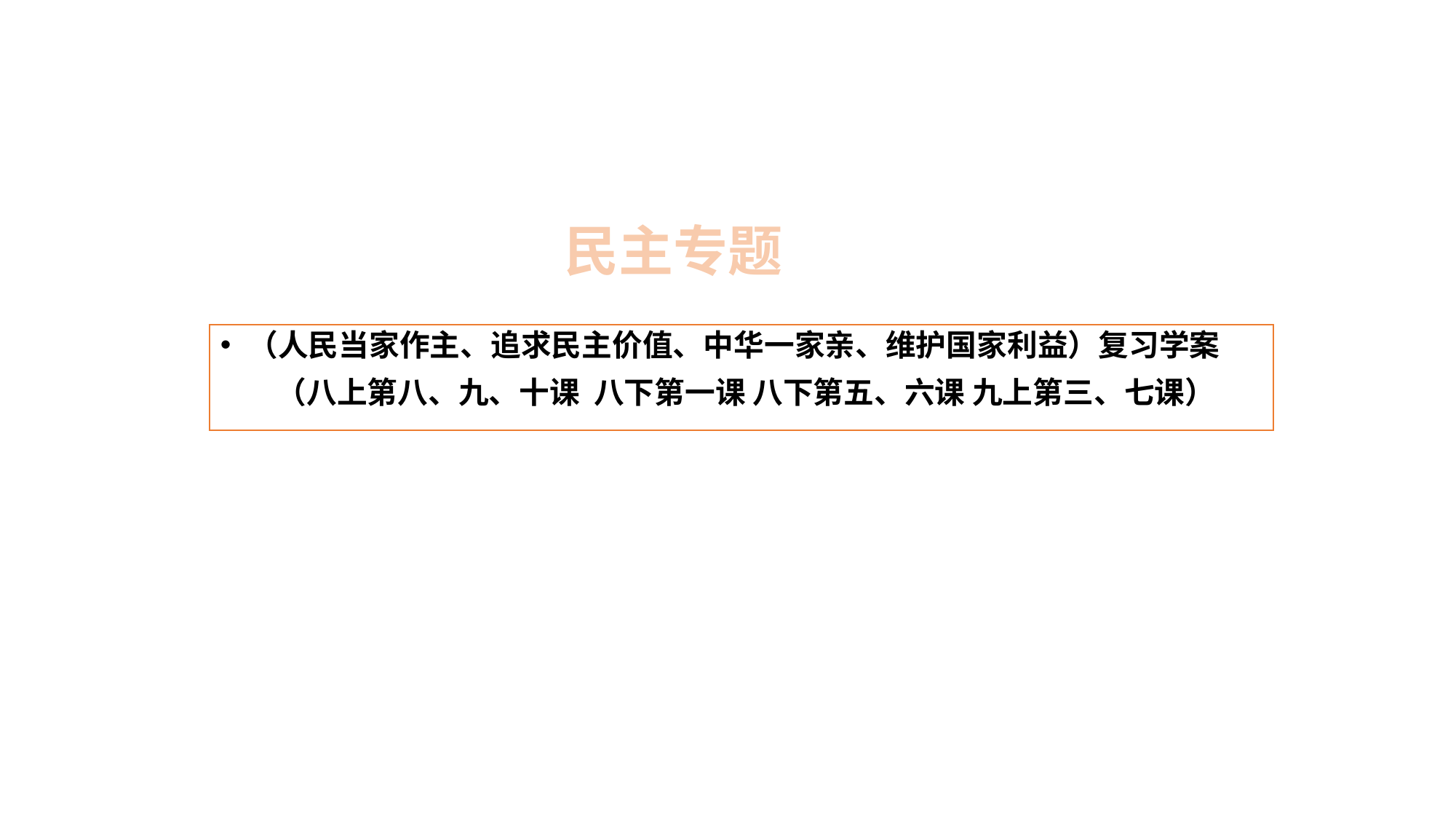

民主专题
（人民当家作主、追求民主价值、中华一家亲、维护国家利益）复习学案
       （八上第八、九、十课  八下第一课 八下第五、六课 九上第三、七课）